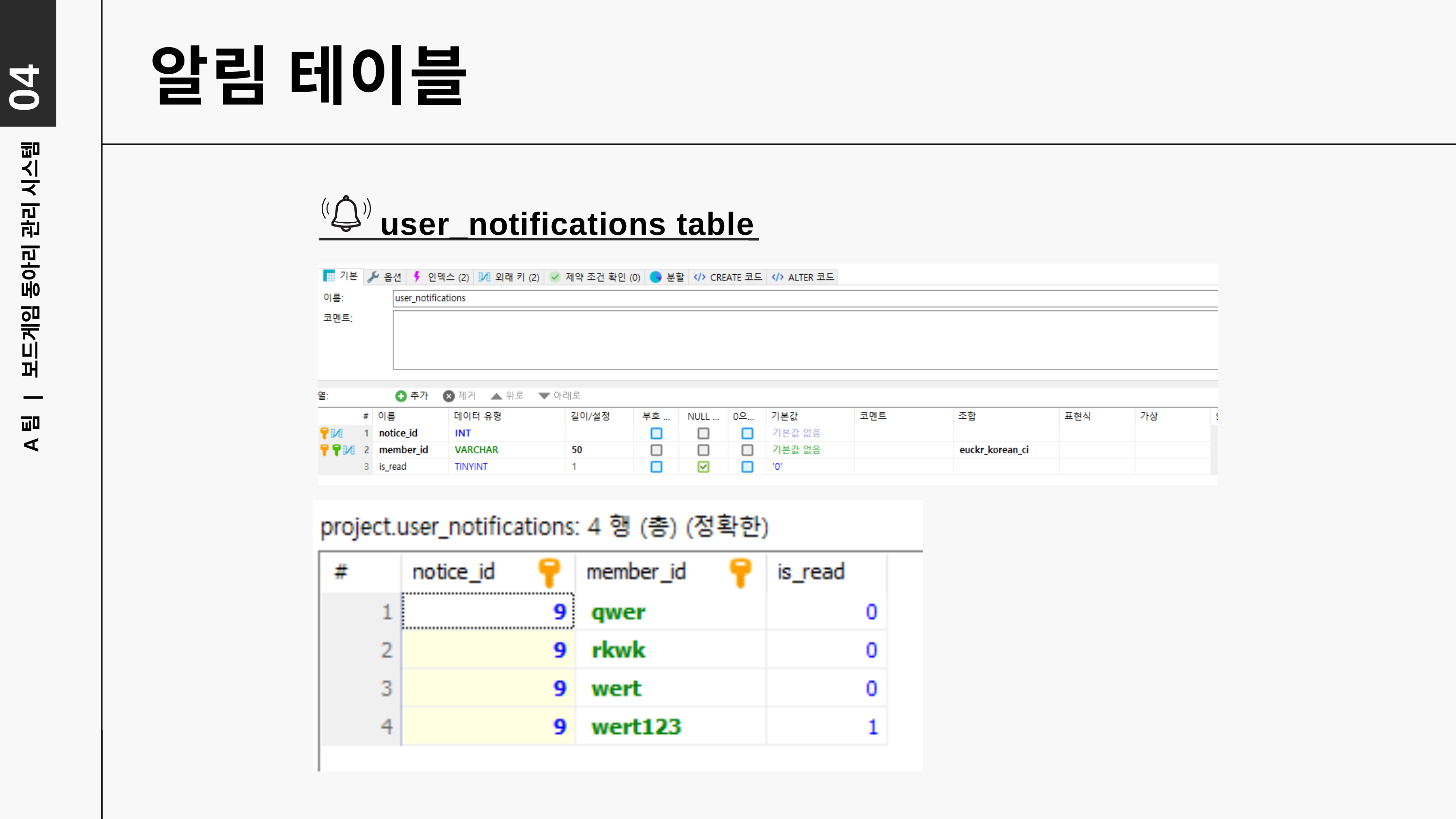

04

알림 테이블

user_notifications table

A팀  |  보드게임 동아리 관리 시스템